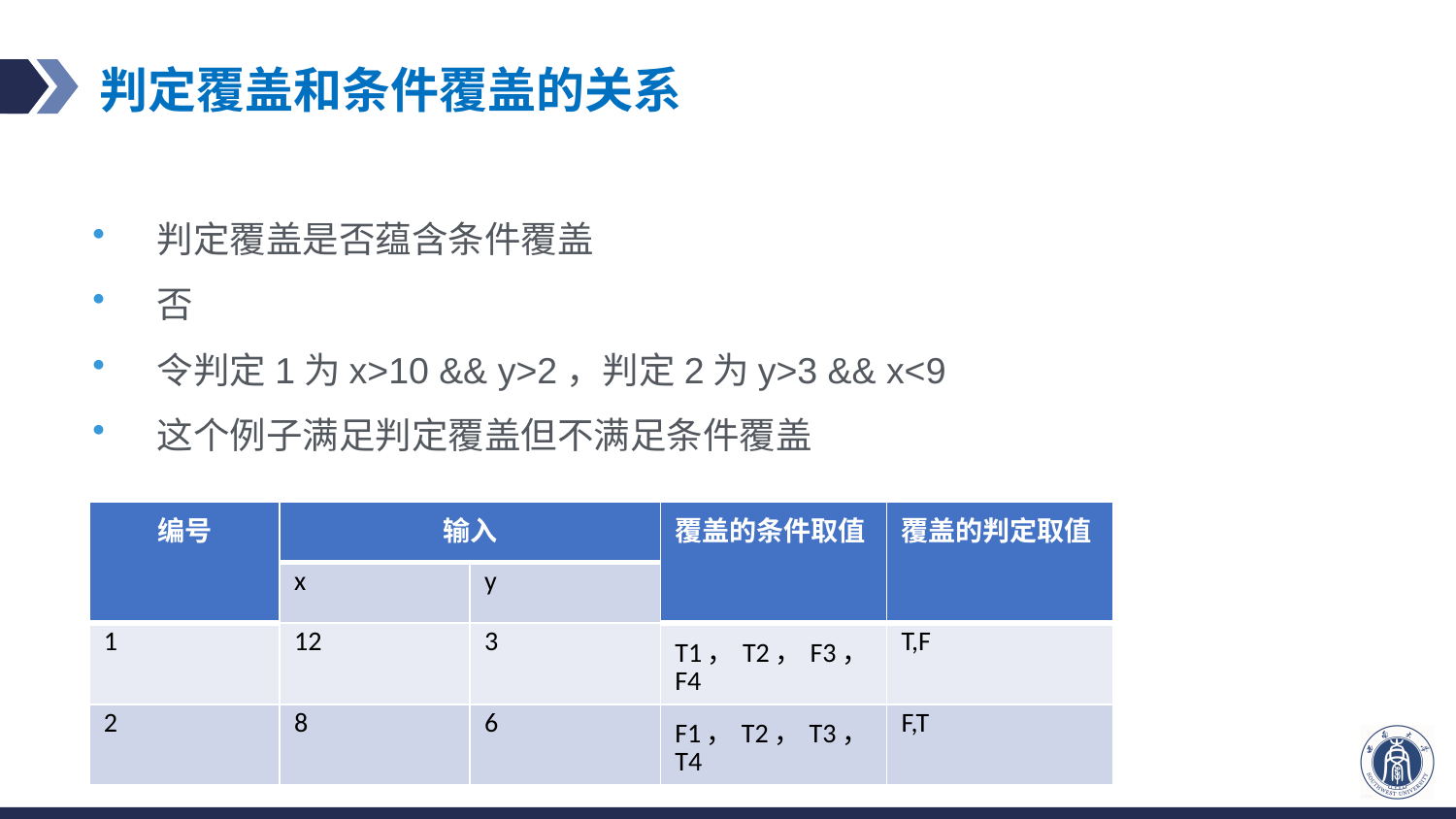

# 判定覆盖和条件覆盖的关系
判定覆盖是否蕴含条件覆盖
否
令判定1为x>10 && y>2，判定2为y>3 && x<9
这个例子满足判定覆盖但不满足条件覆盖
| 编号 | 输入 |  | 覆盖的条件取值 | 覆盖的判定取值 |
| --- | --- | --- | --- | --- |
|  | x | y |  |  |
| 1 | 12 | 3 | T1，T2，F3，F4 | T,F |
| 2 | 8 | 6 | F1，T2，T3，T4 | F,T |